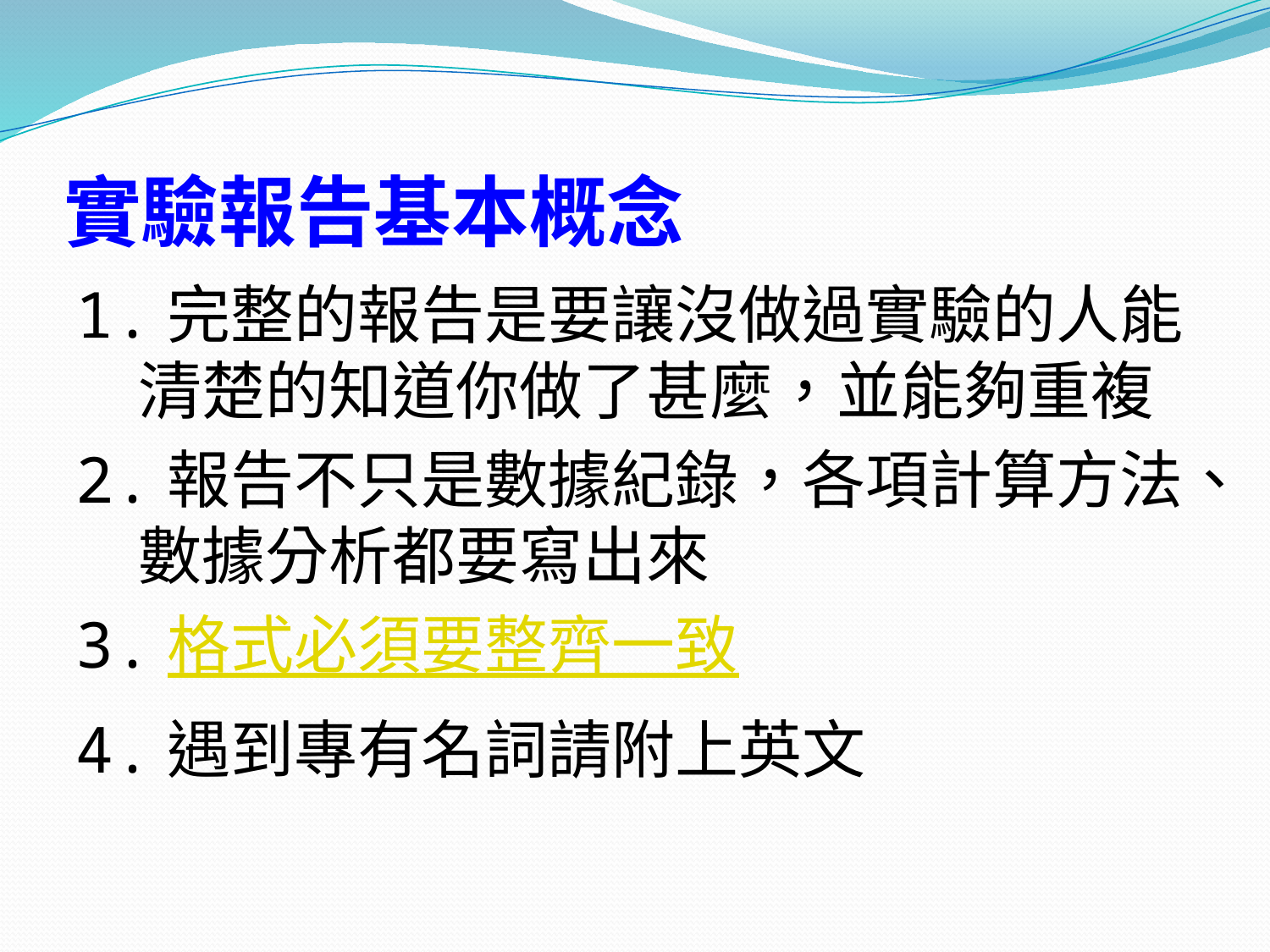

# 實驗報告基本概念
1.完整的報告是要讓沒做過實驗的人能清楚的知道你做了甚麼，並能夠重複
2.報告不只是數據紀錄，各項計算方法、數據分析都要寫出來
3.格式必須要整齊一致
4.遇到專有名詞請附上英文